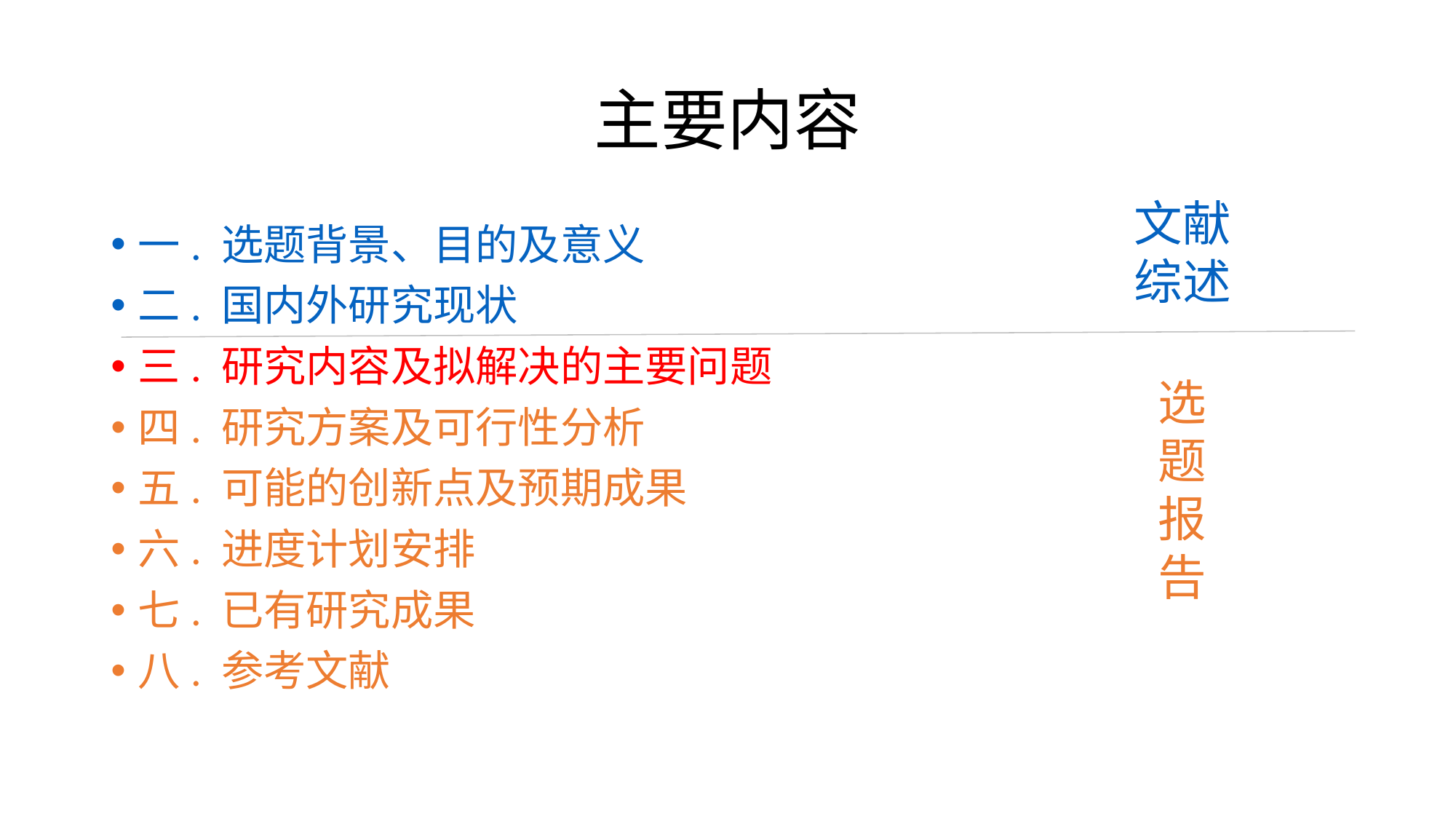

# 主要内容
文献
综述
一. 选题背景、目的及意义
二. 国内外研究现状
三. 研究内容及拟解决的主要问题
四. 研究方案及可行性分析
五. 可能的创新点及预期成果
六. 进度计划安排
七. 已有研究成果
八. 参考文献

选
题
报
告